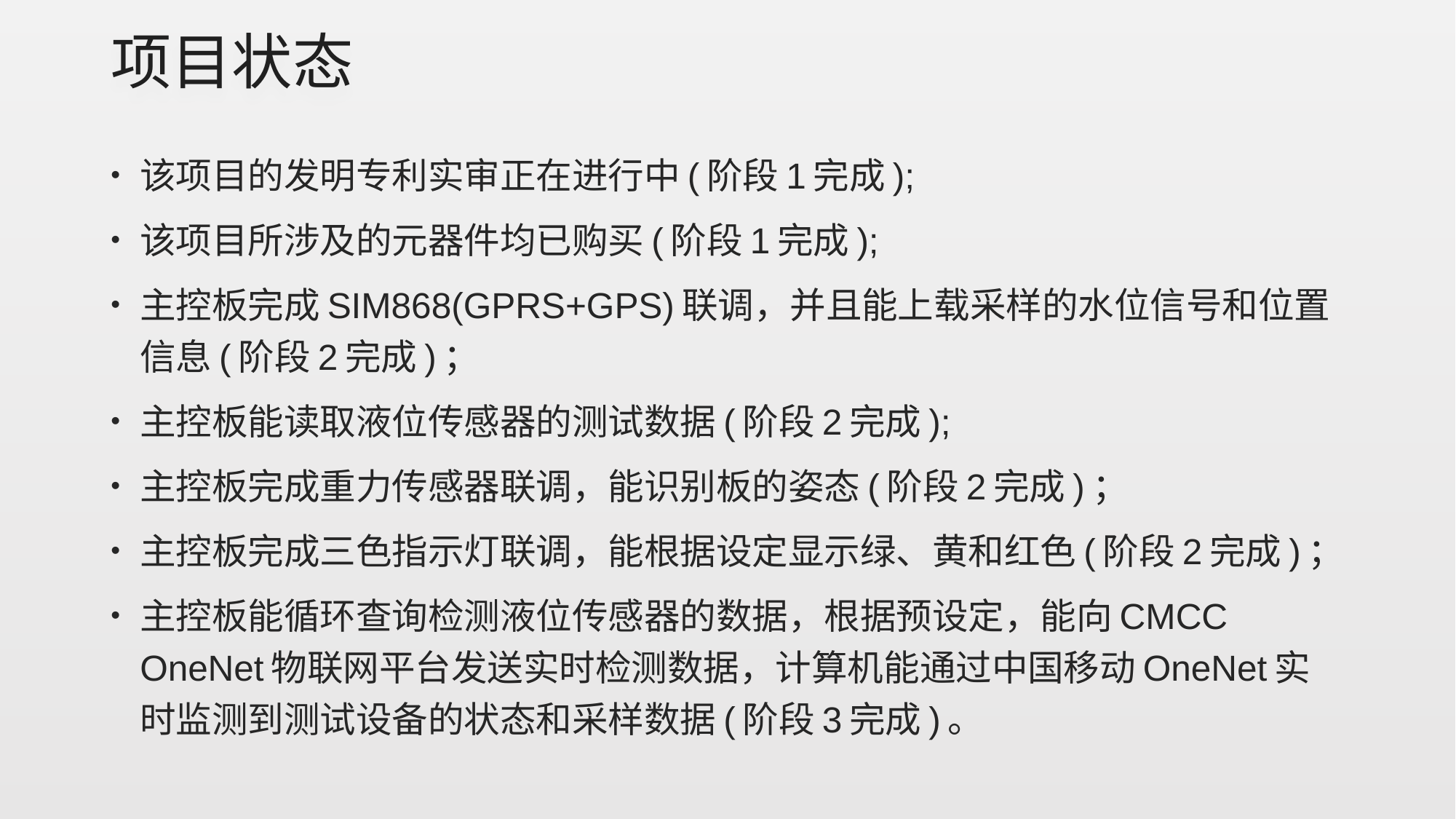

# 项目状态
该项目的发明专利实审正在进行中(阶段1完成);
该项目所涉及的元器件均已购买(阶段1完成);
主控板完成SIM868(GPRS+GPS)联调，并且能上载采样的水位信号和位置信息(阶段2完成)；
主控板能读取液位传感器的测试数据(阶段2完成);
主控板完成重力传感器联调，能识别板的姿态(阶段2完成)；
主控板完成三色指示灯联调，能根据设定显示绿、黄和红色(阶段2完成)；
主控板能循环查询检测液位传感器的数据，根据预设定，能向CMCC OneNet物联网平台发送实时检测数据，计算机能通过中国移动OneNet实时监测到测试设备的状态和采样数据(阶段3完成)。